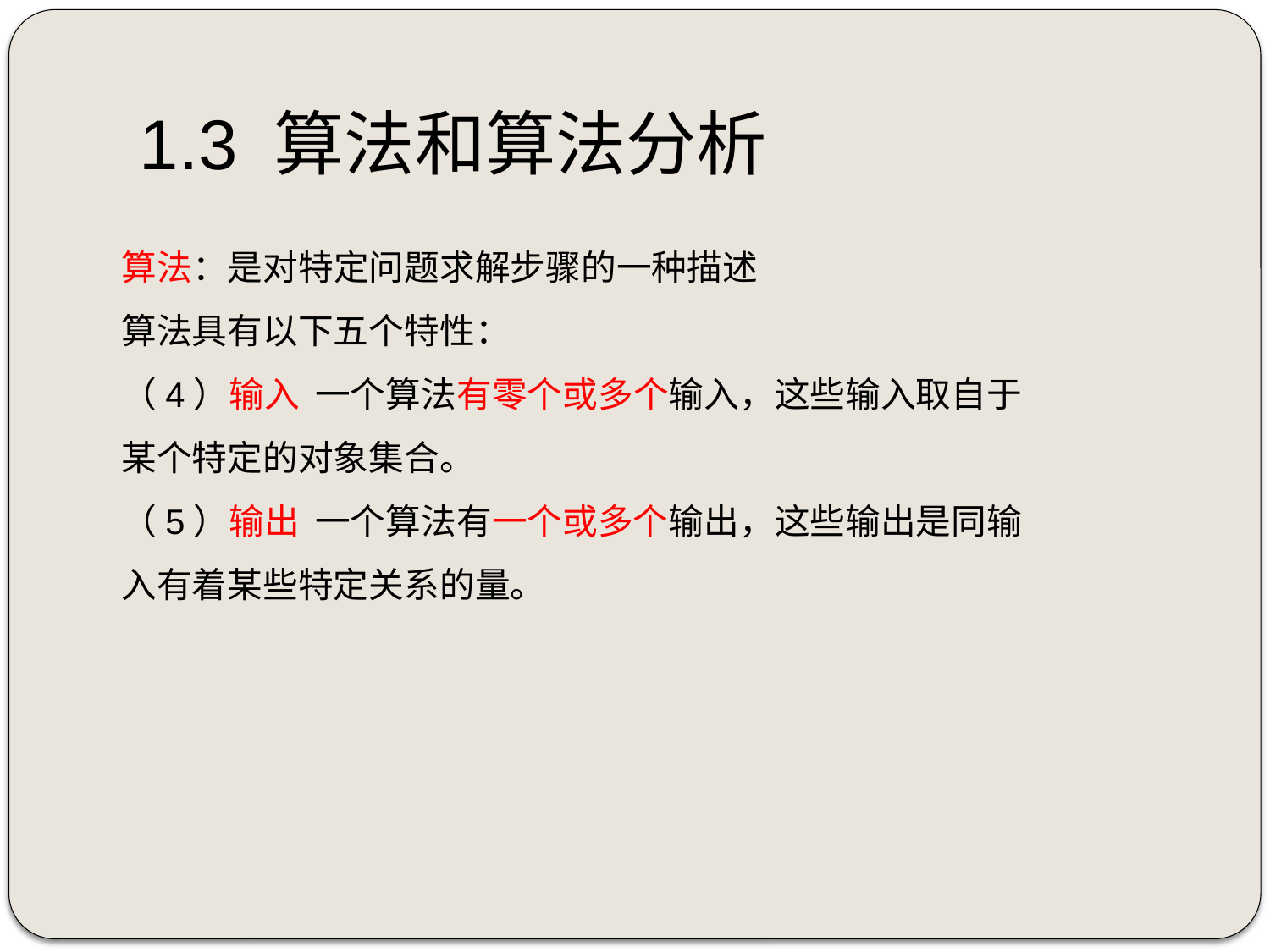

# 1.3 算法和算法分析
算法：是对特定问题求解步骤的一种描述
算法具有以下五个特性：
（4）输入  一个算法有零个或多个输入，这些输入取自于某个特定的对象集合。
（5）输出  一个算法有一个或多个输出，这些输出是同输入有着某些特定关系的量。